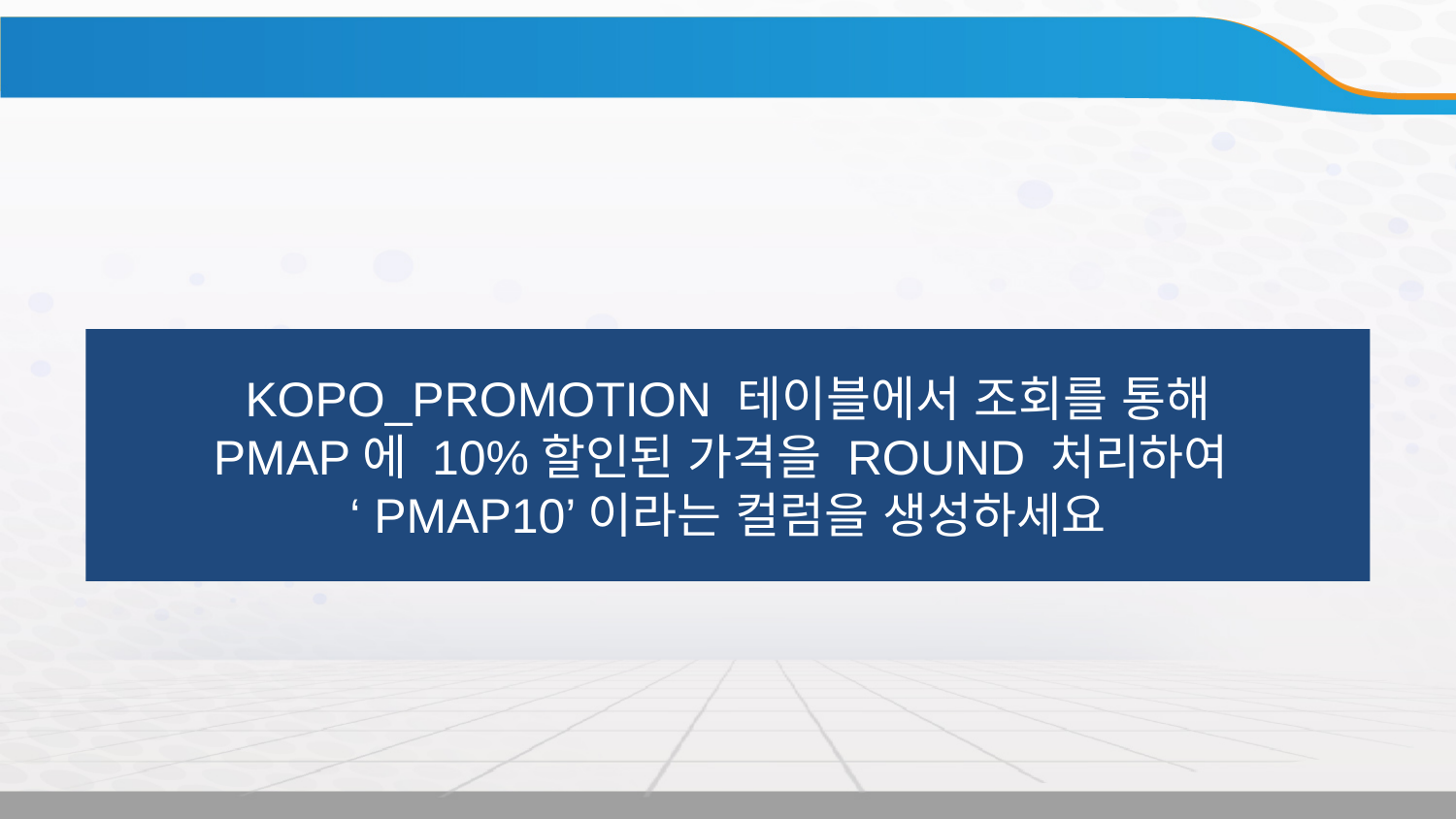

KOPO_PROMOTION 테이블에서 조회를 통해
PMAP에 10%할인된 가격을 ROUND 처리하여
‘ PMAP10’이라는 컬럼을 생성하세요